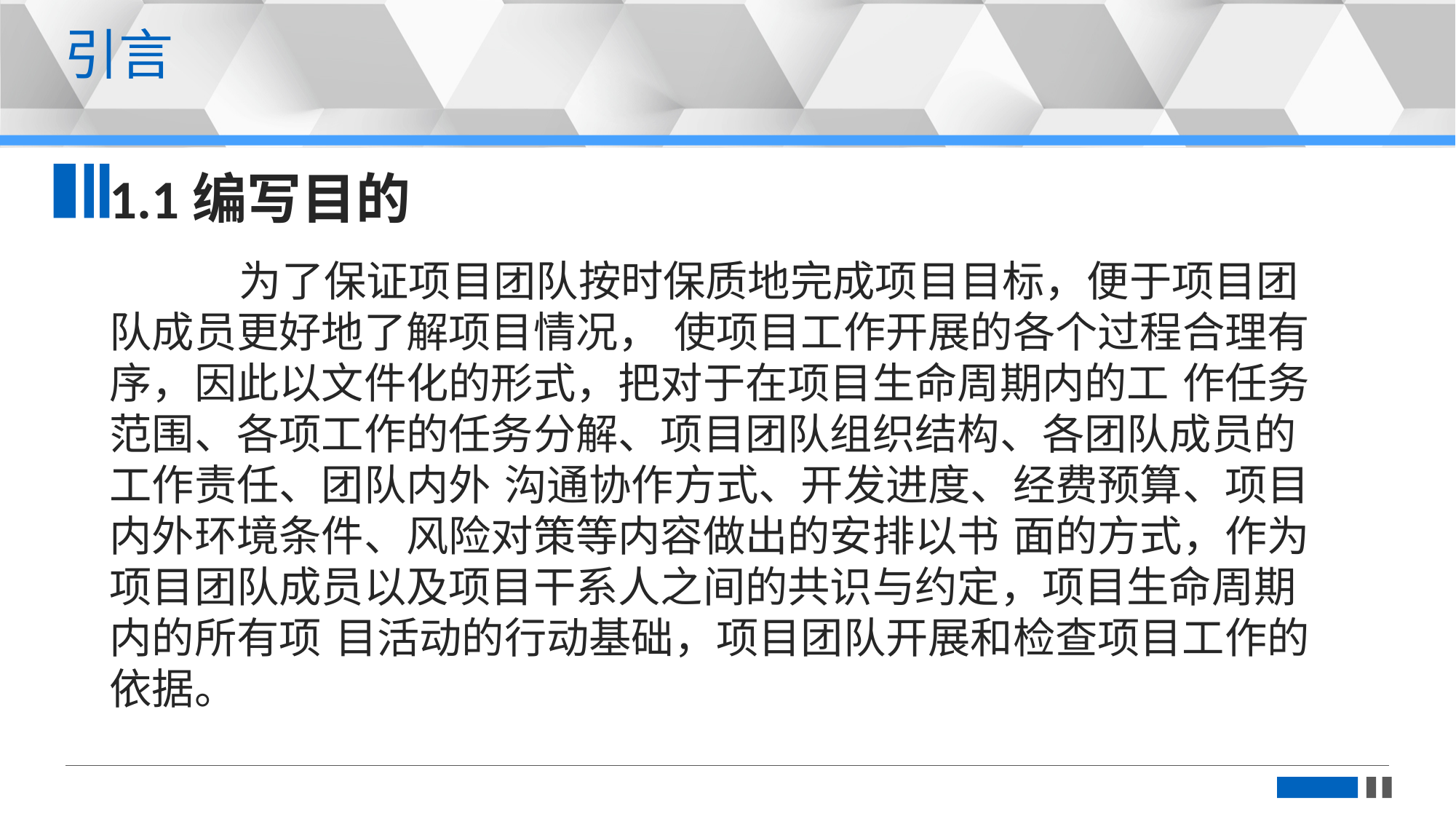

更多精品PPT模板下载：https://shop162430736.taobao.com
引言

1.1编写目的
         为了保证项目团队按时保质地完成项目目标，便于项目团队成员更好地了解项目情况， 使项目工作开展的各个过程合理有序，因此以文件化的形式，把对于在项目生命周期内的工 作任务范围、各项工作的任务分解、项目团队组织结构、各团队成员的工作责任、团队内外 沟通协作方式、开发进度、经费预算、项目内外环境条件、风险对策等内容做出的安排以书 面的方式，作为项目团队成员以及项目干系人之间的共识与约定，项目生命周期内的所有项 目活动的行动基础，项目团队开展和检查项目工作的依据。
4